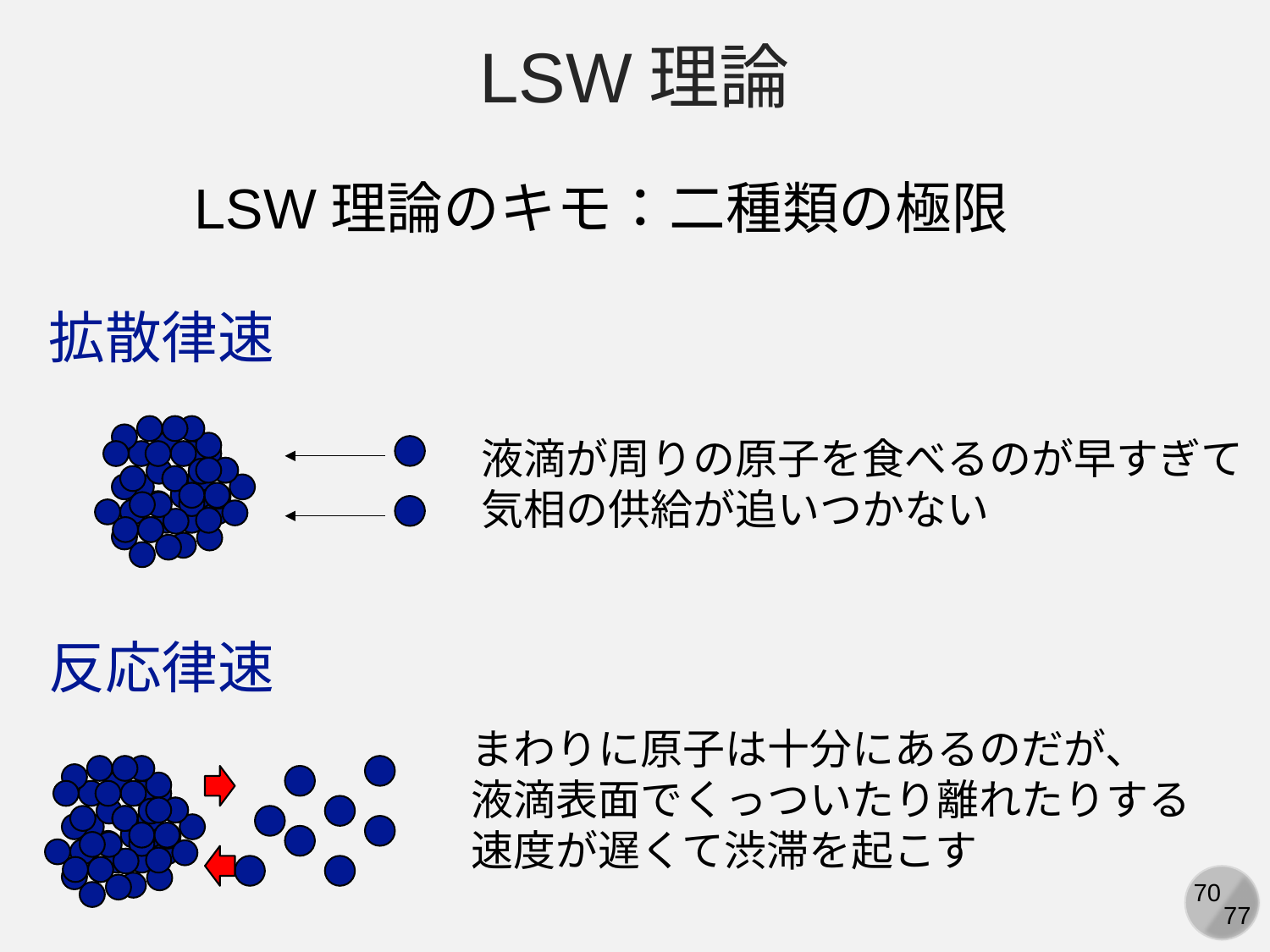

LSW理論
LSW理論のキモ：二種類の極限
拡散律速

液滴が周りの原子を食べるのが早すぎて
気相の供給が追いつかない

反応律速
まわりに原子は十分にあるのだが、
液滴表面でくっついたり離れたりする
速度が遅くて渋滞を起こす